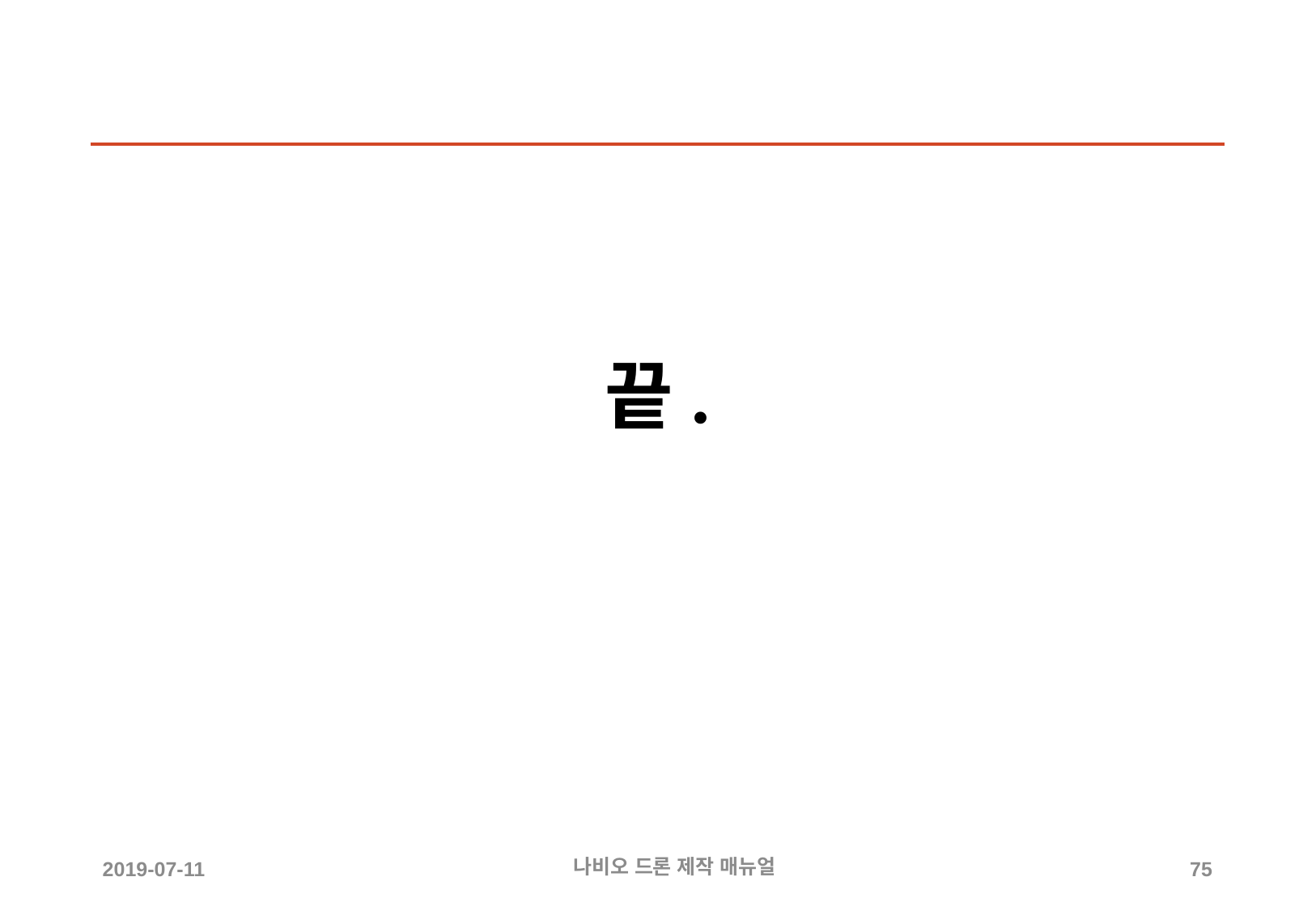

# 끝.
2019-07-11
나비오 드론 제작 매뉴얼
75